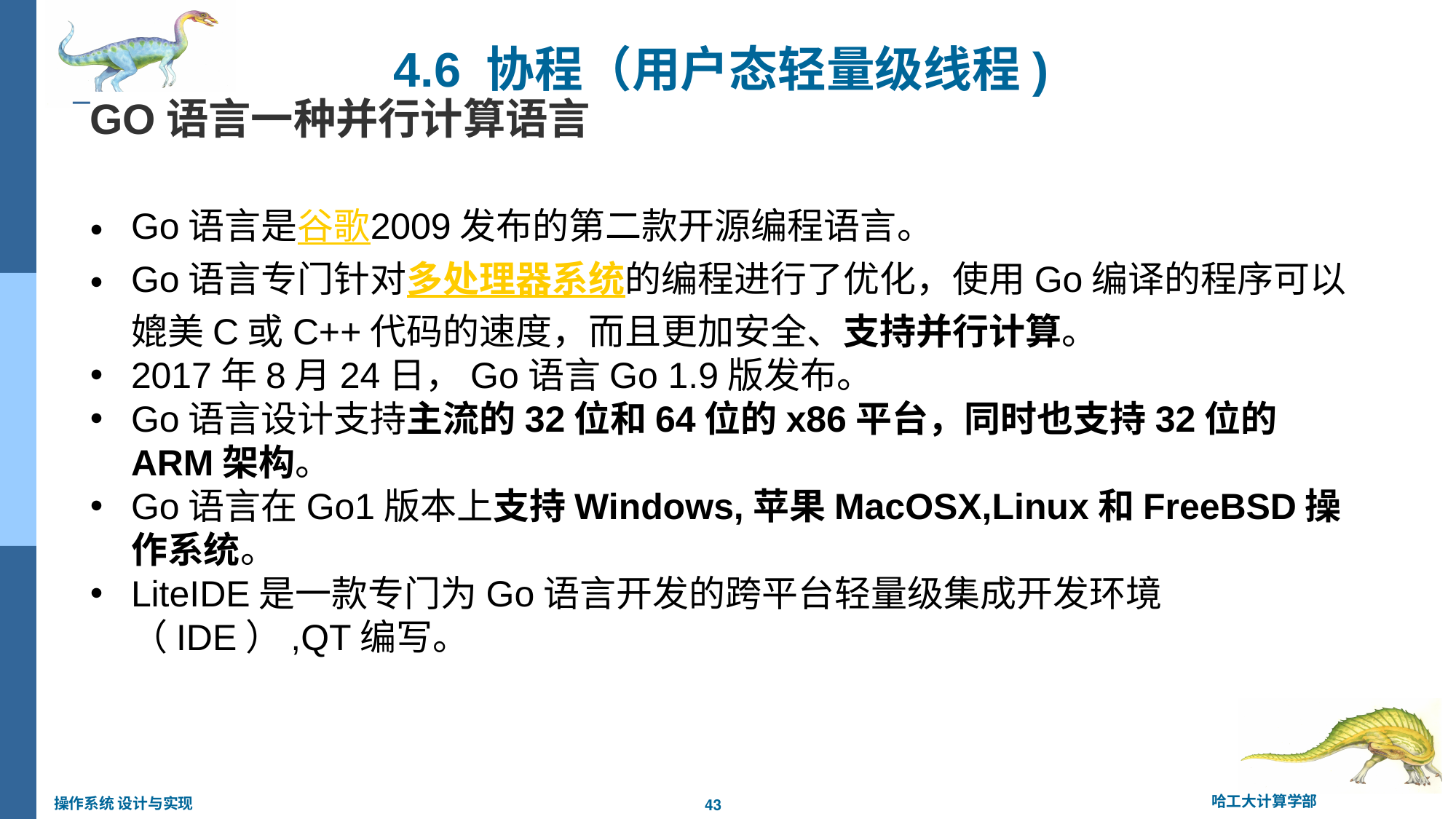

4.6 协程（用户态轻量级线程)
GO语言一种并行计算语言

Go语言是谷歌2009发布的第二款开源编程语言。
Go语言专门针对多处理器系统的编程进行了优化，使用Go编译的程序可以媲美C或C++代码的速度，而且更加安全、支持并行计算。
2017年8月24日，Go语言Go 1.9版发布。
Go语言设计支持主流的32位和64位的x86平台，同时也支持32位的ARM架构。
Go语言在Go1版本上支持Windows,苹果MacOSX,Linux和FreeBSD操作系统。
LiteIDE是一款专门为Go语言开发的跨平台轻量级集成开发环境（IDE）,QT编写。